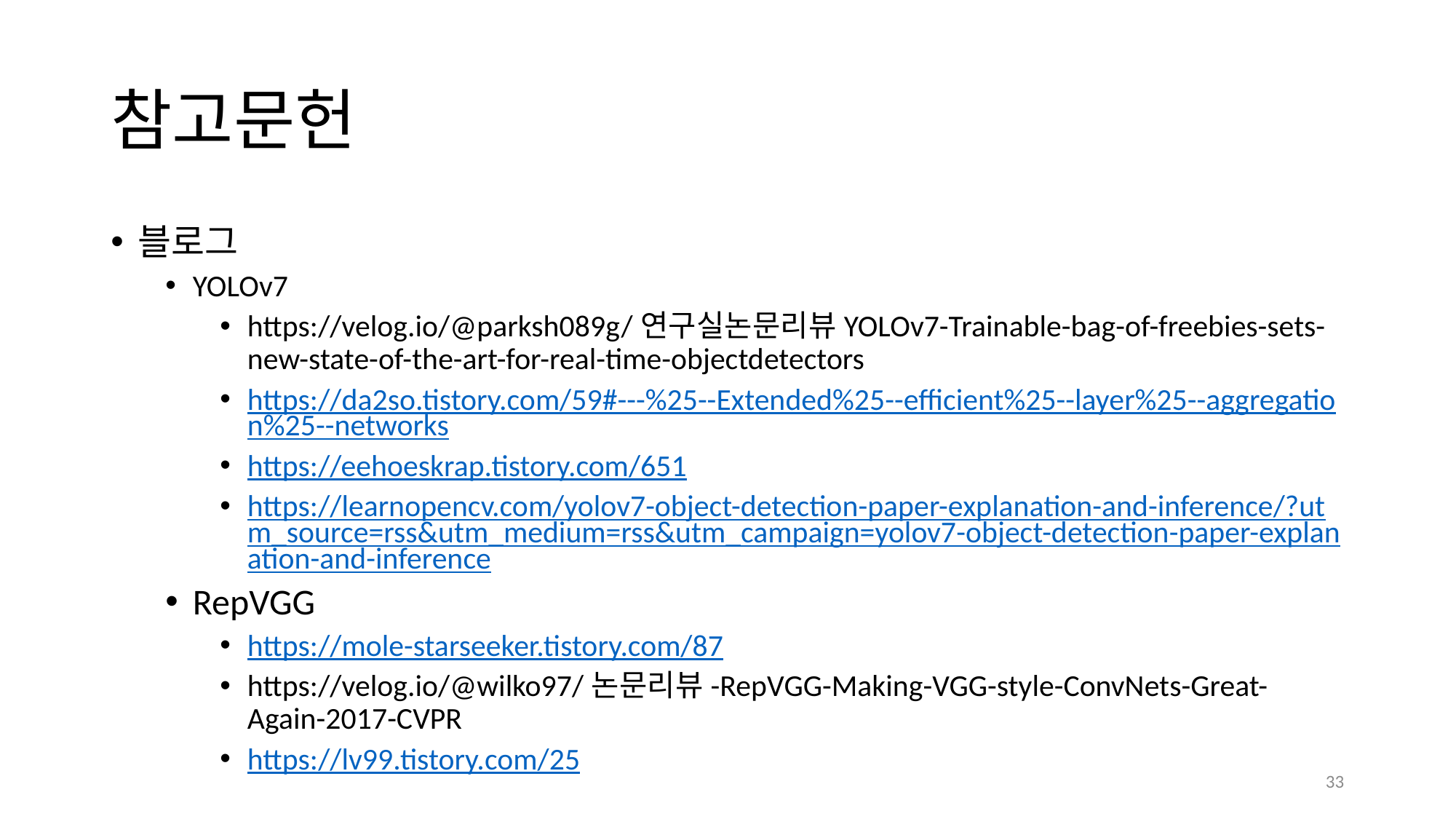

# 참고문헌
블로그
YOLOv7
https://velog.io/@parksh089g/연구실논문리뷰YOLOv7-Trainable-bag-of-freebies-sets-new-state-of-the-art-for-real-time-objectdetectors
https://da2so.tistory.com/59#---%25--Extended%25--efficient%25--layer%25--aggregation%25--networks
https://eehoeskrap.tistory.com/651
https://learnopencv.com/yolov7-object-detection-paper-explanation-and-inference/?utm_source=rss&utm_medium=rss&utm_campaign=yolov7-object-detection-paper-explanation-and-inference
RepVGG
https://mole-starseeker.tistory.com/87
https://velog.io/@wilko97/논문리뷰-RepVGG-Making-VGG-style-ConvNets-Great-Again-2017-CVPR
https://lv99.tistory.com/25
33